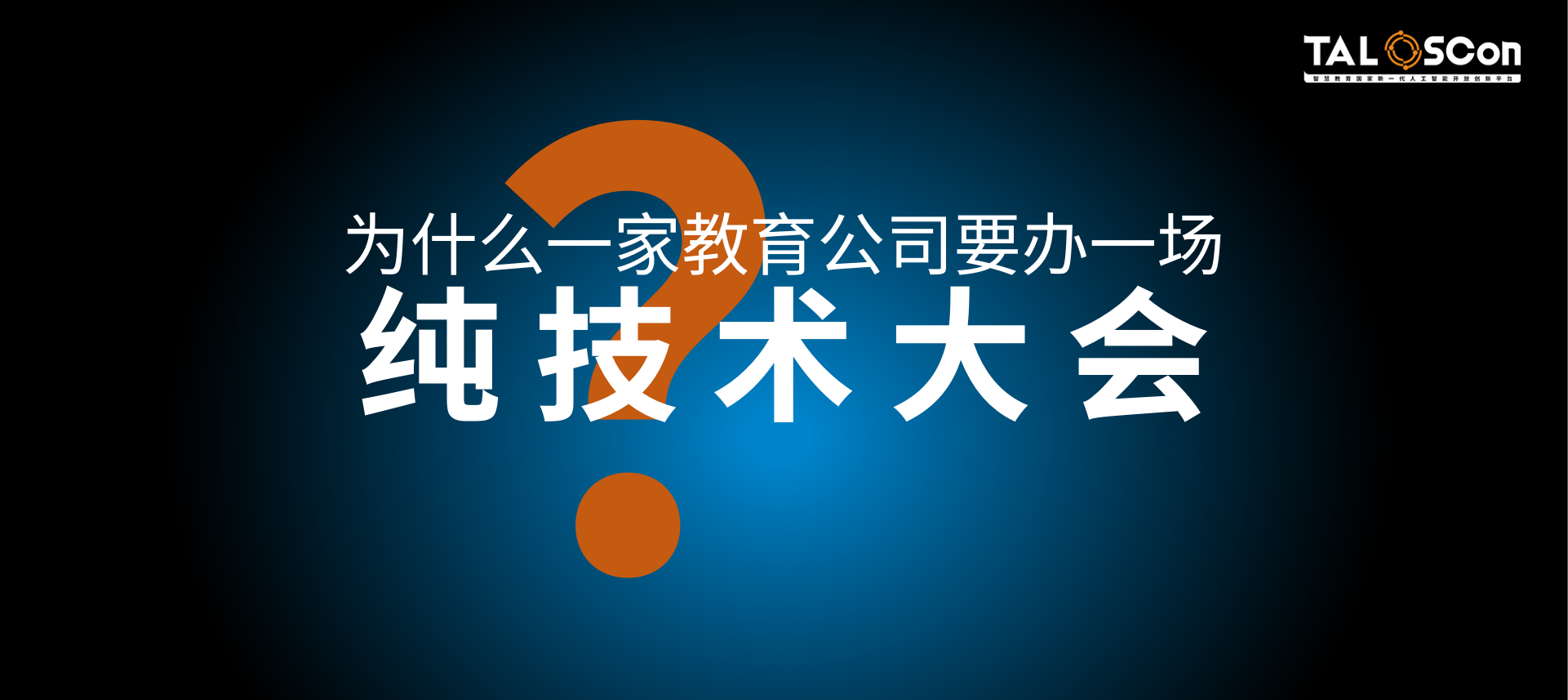

？
# 为什么一家教育公司要办一场 纯 技 术 大 会